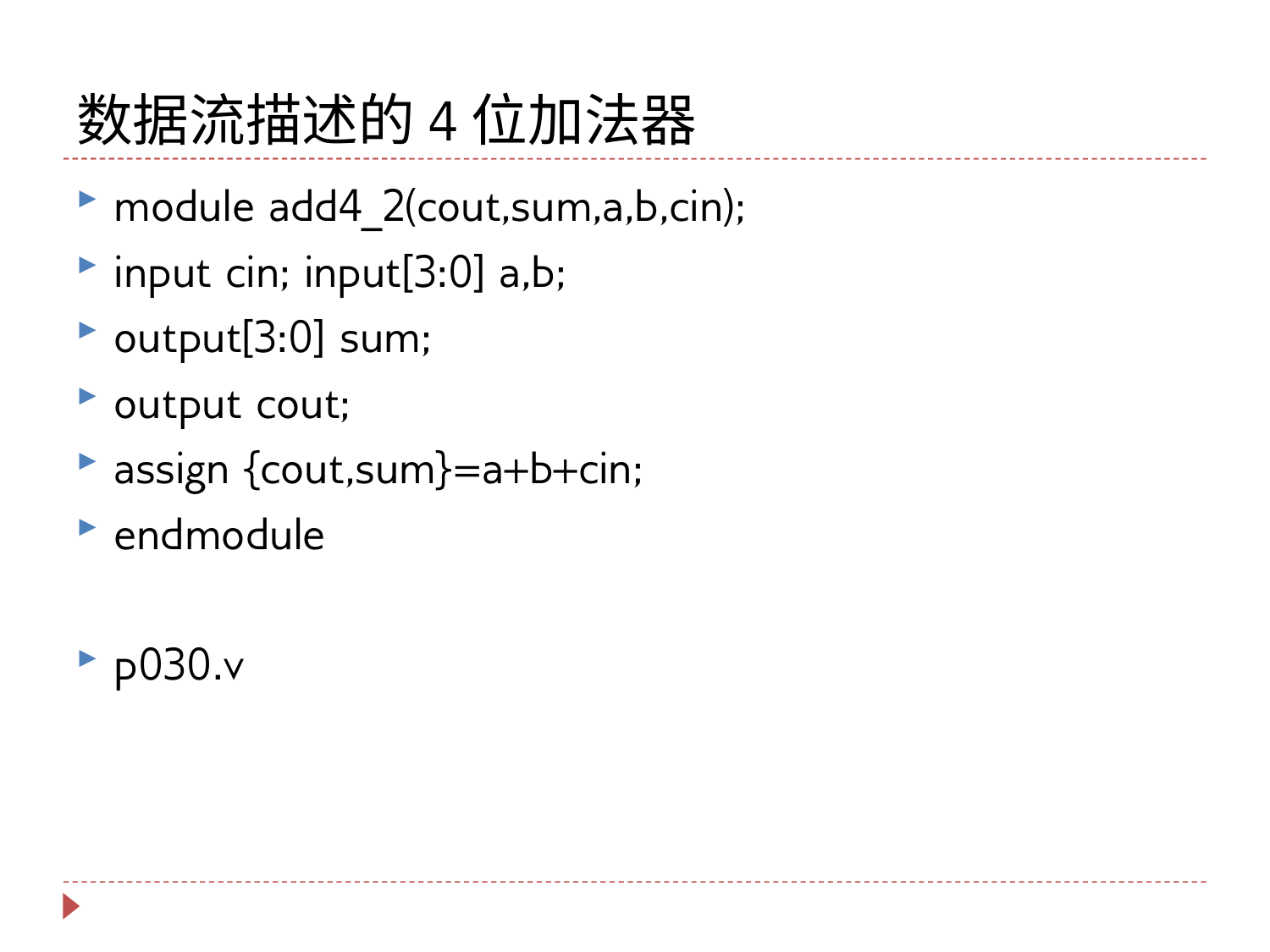

# 数据流描述的4位加法器
module add4_2(cout,sum,a,b,cin);
input cin; input[3:0] a,b;
output[3:0] sum;
output cout;
assign {cout,sum}=a+b+cin;
endmodule

p030.v